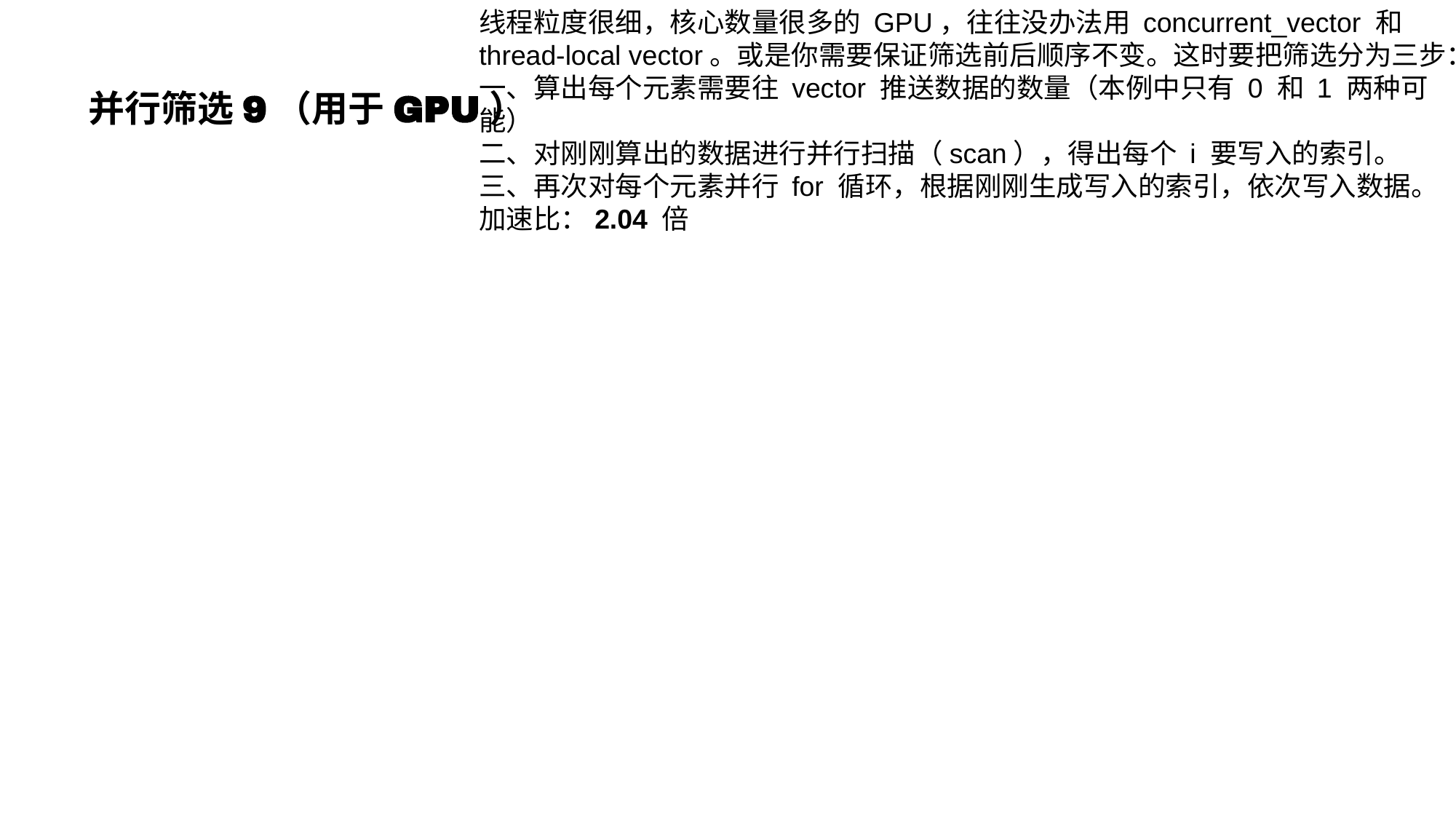

线程粒度很细，核心数量很多的 GPU，往往没办法用 concurrent_vector 和 thread-local vector。或是你需要保证筛选前后顺序不变。这时要把筛选分为三步：
一、算出每个元素需要往 vector 推送数据的数量（本例中只有 0 和 1 两种可能）
二、对刚刚算出的数据进行并行扫描（scan），得出每个 i 要写入的索引。
三、再次对每个元素并行 for 循环，根据刚刚生成写入的索引，依次写入数据。
加速比：2.04 倍
# 并行筛选9（用于GPU）